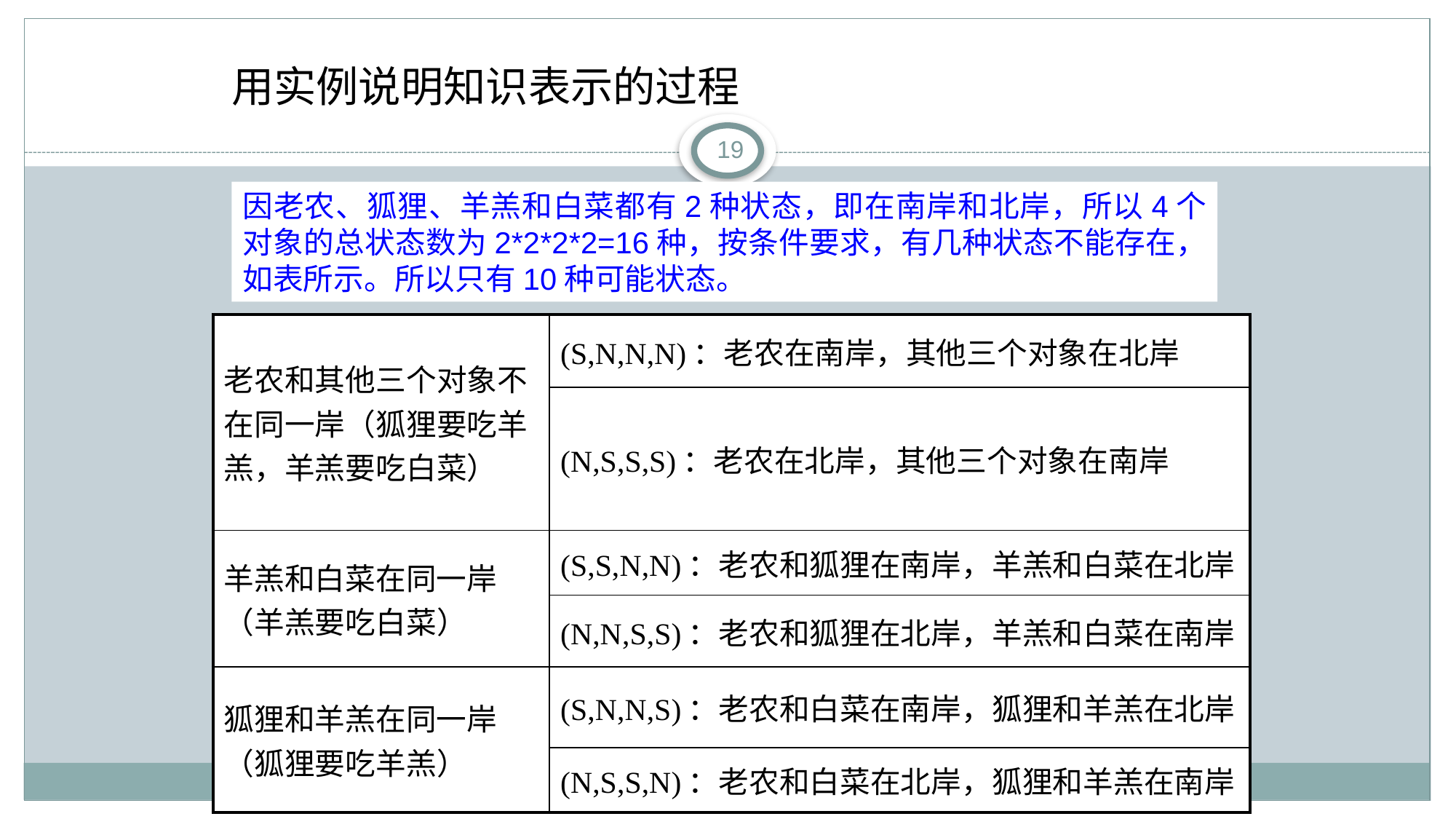

用实例说明知识表示的过程
19
因老农、狐狸、羊羔和白菜都有2种状态，即在南岸和北岸，所以4个对象的总状态数为2*2*2*2=16种，按条件要求，有几种状态不能存在，如表所示。所以只有10种可能状态。

| 老农和其他三个对象不在同一岸（狐狸要吃羊羔，羊羔要吃白菜） | (S,N,N,N)：老农在南岸，其他三个对象在北岸 |
| --- | --- |
|  | (N,S,S,S)：老农在北岸，其他三个对象在南岸 |
| 羊羔和白菜在同一岸（羊羔要吃白菜） | (S,S,N,N)：老农和狐狸在南岸，羊羔和白菜在北岸 |
|  | (N,N,S,S)：老农和狐狸在北岸，羊羔和白菜在南岸 |
| 狐狸和羊羔在同一岸（狐狸要吃羊羔） | (S,N,N,S)：老农和白菜在南岸，狐狸和羊羔在北岸 |
|  | (N,S,S,N)：老农和白菜在北岸，狐狸和羊羔在南岸 |